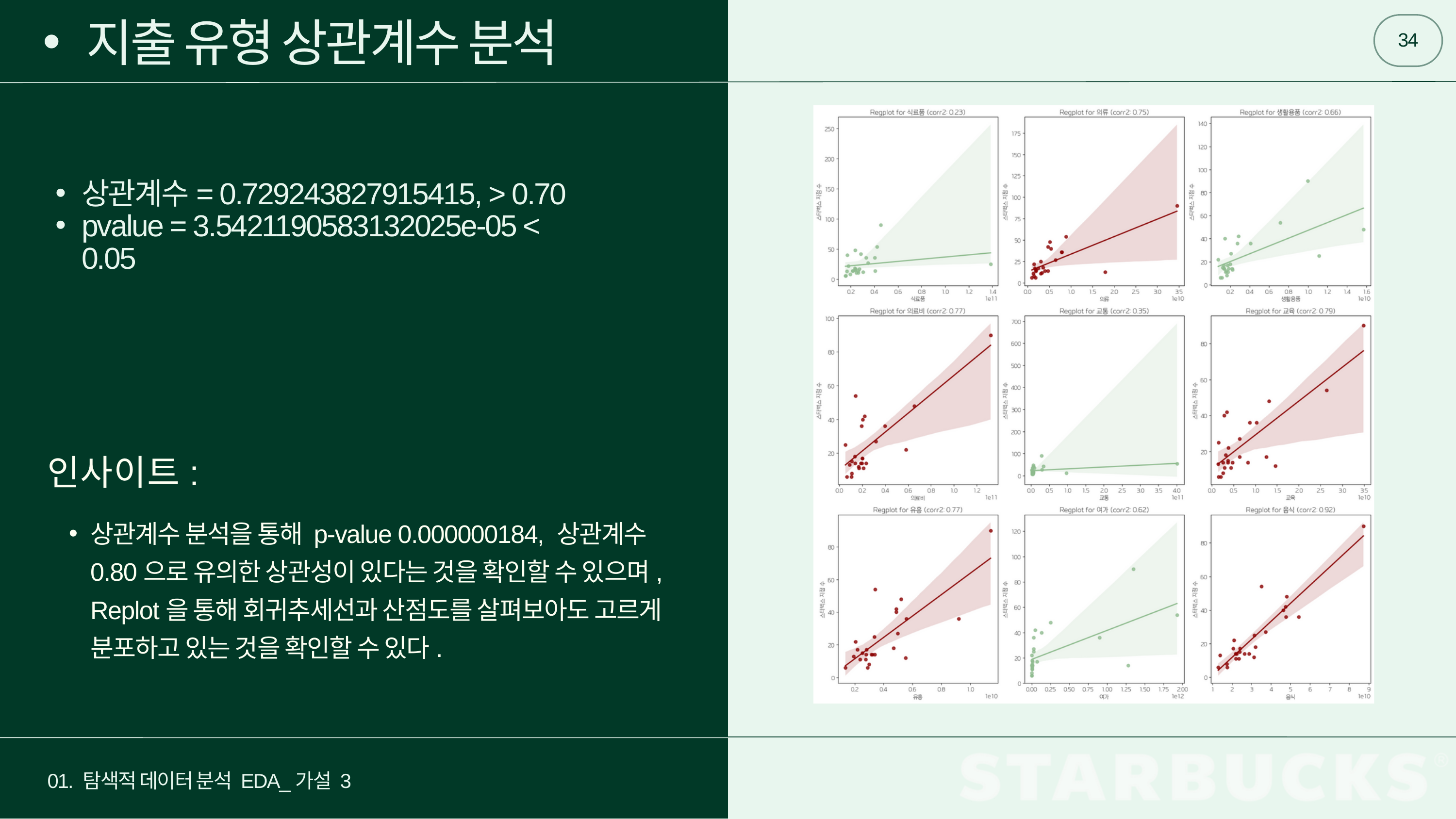

34
지출 유형 상관계수 분석

상관계수= 0.729243827915415, > 0.70
pvalue = 3.5421190583132025e-05 < 0.05
인사이트:
상관계수 분석을 통해 p-value 0.000000184, 상관계수 0.80으로 유의한 상관성이 있다는 것을 확인할 수 있으며, Replot을 통해 회귀추세선과 산점도를 살펴보아도 고르게 분포하고 있는 것을 확인할 수 있다.

01. 탐색적 데이터 분석 EDA_가설 3